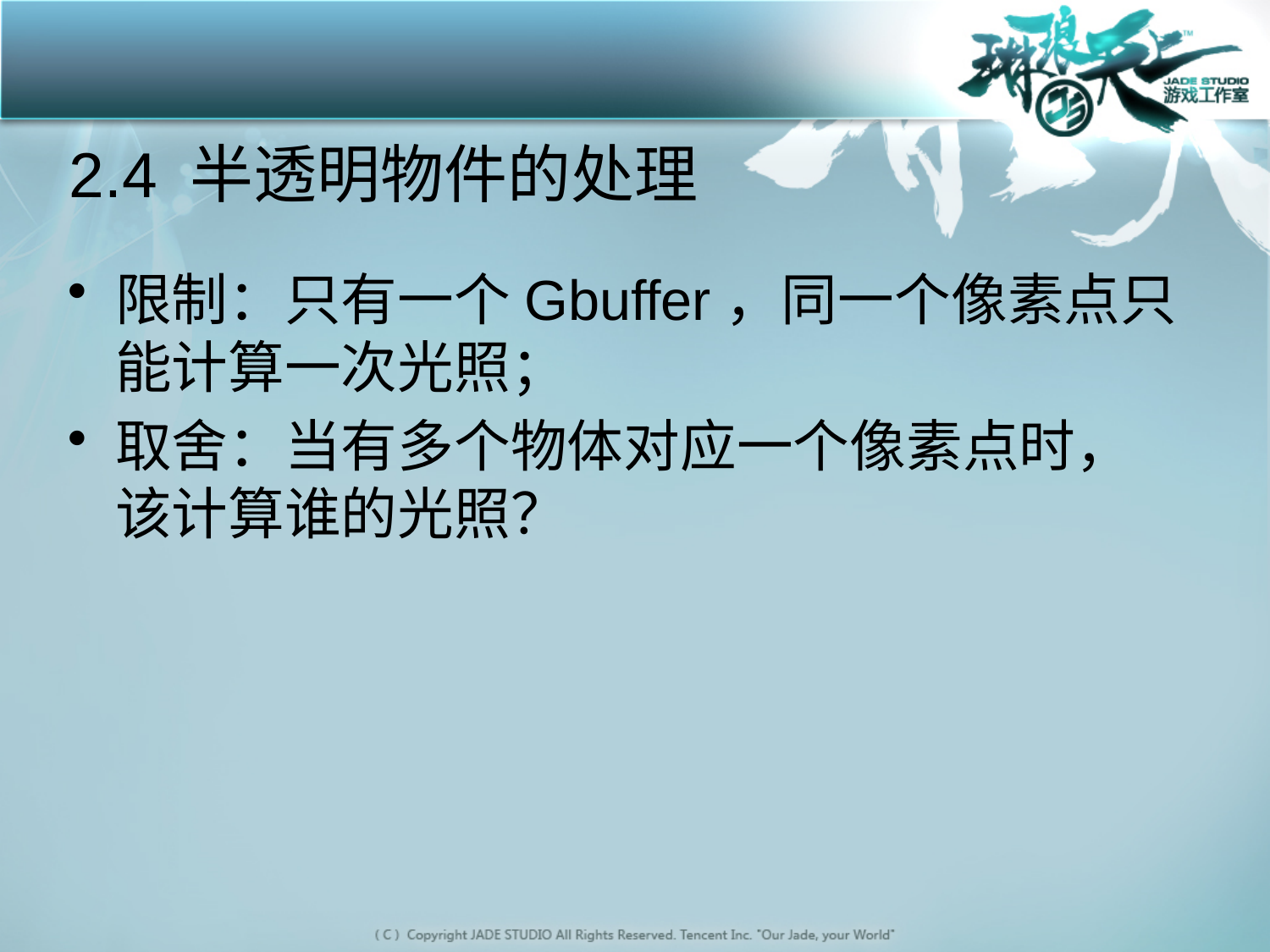

# 2.4 半透明物件的处理
限制：只有一个Gbuffer，同一个像素点只能计算一次光照；
取舍：当有多个物体对应一个像素点时，该计算谁的光照？